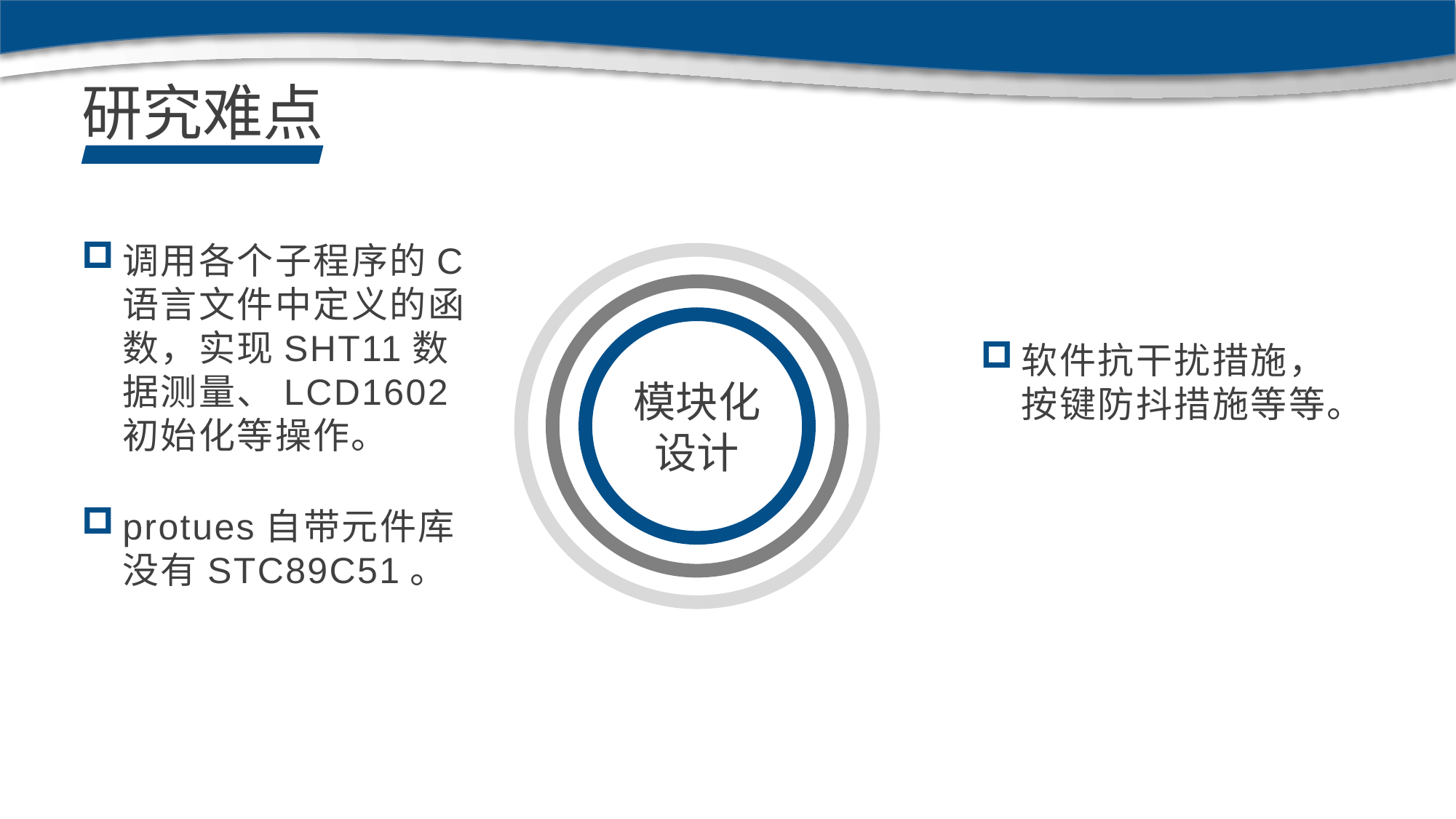

研究难点

调用各个子程序的C语言文件中定义的函数，实现SHT11数据测量、LCD1602初始化等操作。

模块化设计
软件抗干扰措施，按键防抖措施等等。
protues自带元件库没有STC89C51。